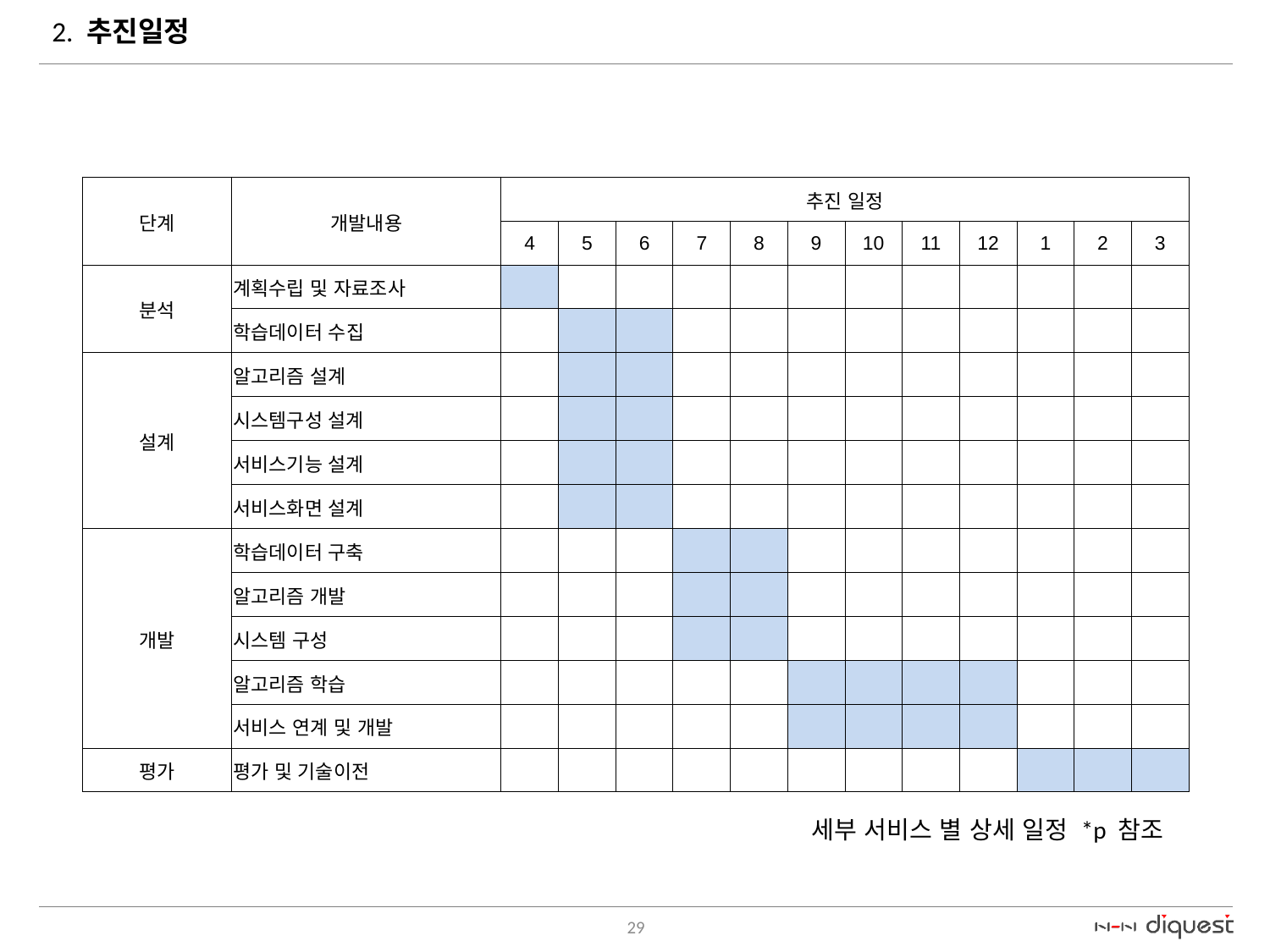

# 2. 추진일정
| 단계 | 개발내용 | 추진 일정 |  |  |  |  |  |  |  |  |  |  |  |
| --- | --- | --- | --- | --- | --- | --- | --- | --- | --- | --- | --- | --- | --- |
|  |  | 4 | 5 | 6 | 7 | 8 | 9 | 10 | 11 | 12 | 1 | 2 | 3 |
| 분석 | 계획수립 및 자료조사 |  |  |  |  |  |  |  |  |  |  |  |  |
|  | 학습데이터 수집 |  |  |  |  |  |  |  |  |  |  |  |  |
| 설계 | 알고리즘 설계 |  |  |  |  |  |  |  |  |  |  |  |  |
|  | 시스템구성 설계 |  |  |  |  |  |  |  |  |  |  |  |  |
|  | 서비스기능 설계 |  |  |  |  |  |  |  |  |  |  |  |  |
|  | 서비스화면 설계 |  |  |  |  |  |  |  |  |  |  |  |  |
| 개발 | 학습데이터 구축 |  |  |  |  |  |  |  |  |  |  |  |  |
|  | 알고리즘 개발 |  |  |  |  |  |  |  |  |  |  |  |  |
|  | 시스템 구성 |  |  |  |  |  |  |  |  |  |  |  |  |
|  | 알고리즘 학습 |  |  |  |  |  |  |  |  |  |  |  |  |
|  | 서비스 연계 및 개발 |  |  |  |  |  |  |  |  |  |  |  |  |
| 평가 | 평가 및 기술이전 |  |  |  |  |  |  |  |  |  |  |  |  |
세부 서비스 별 상세 일정 *p 참조
29